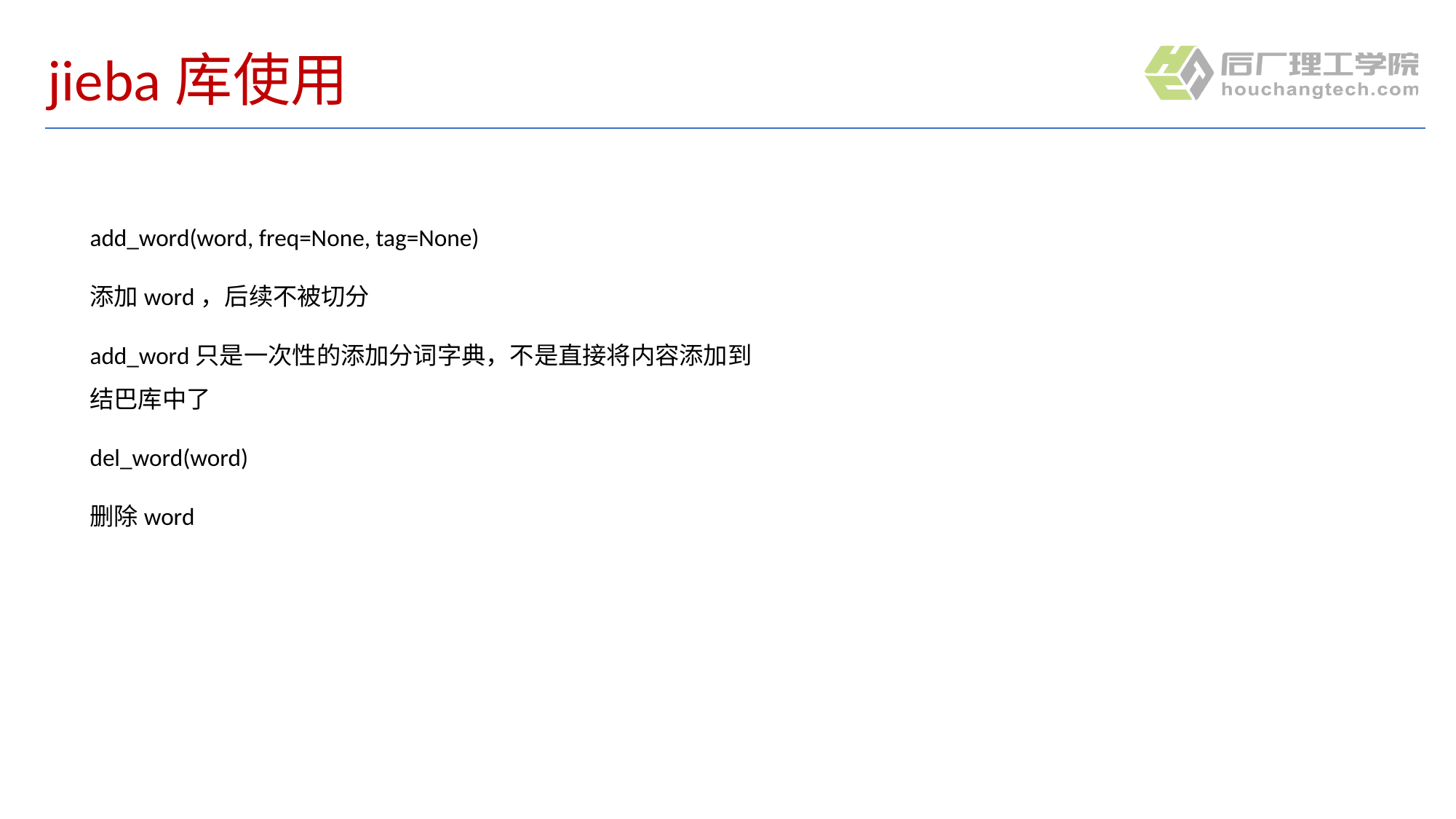

# jieba库使用

add_word(word, freq=None, tag=None)
添加word，后续不被切分
add_word只是一次性的添加分词字典，不是直接将内容添加到结巴库中了
del_word(word)
删除word